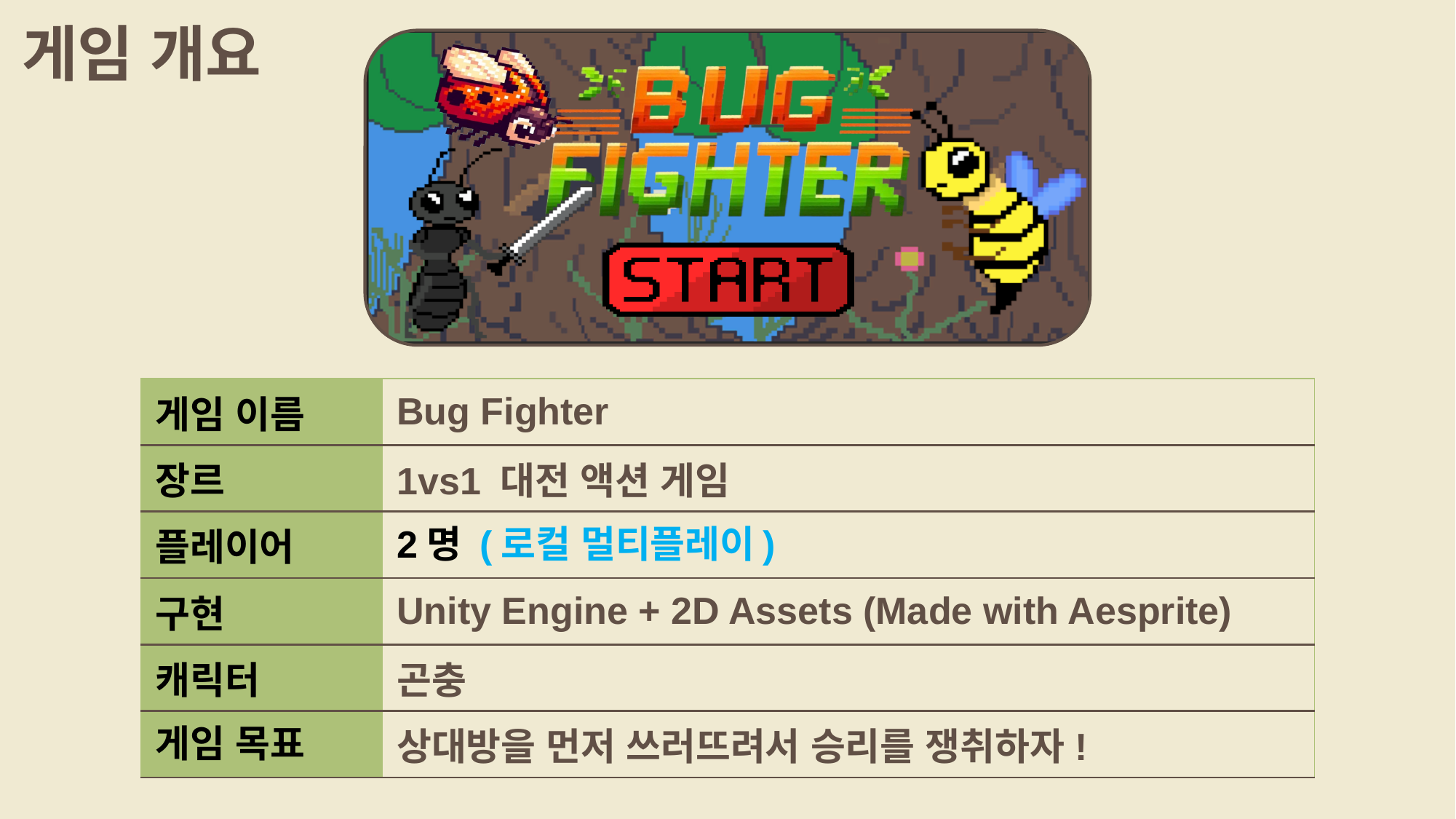

게임 개요

| 게임 이름 | Bug Fighter |
| --- | --- |
| 장르 | 1vs1 대전 액션 게임 |
| 플레이어 | 2명 (로컬 멀티플레이) |
| 구현 | Unity Engine + 2D Assets (Made with Aesprite) |
| 캐릭터 | 곤충 |
| 게임 목표 | 상대방을 먼저 쓰러뜨려서 승리를 쟁취하자! |